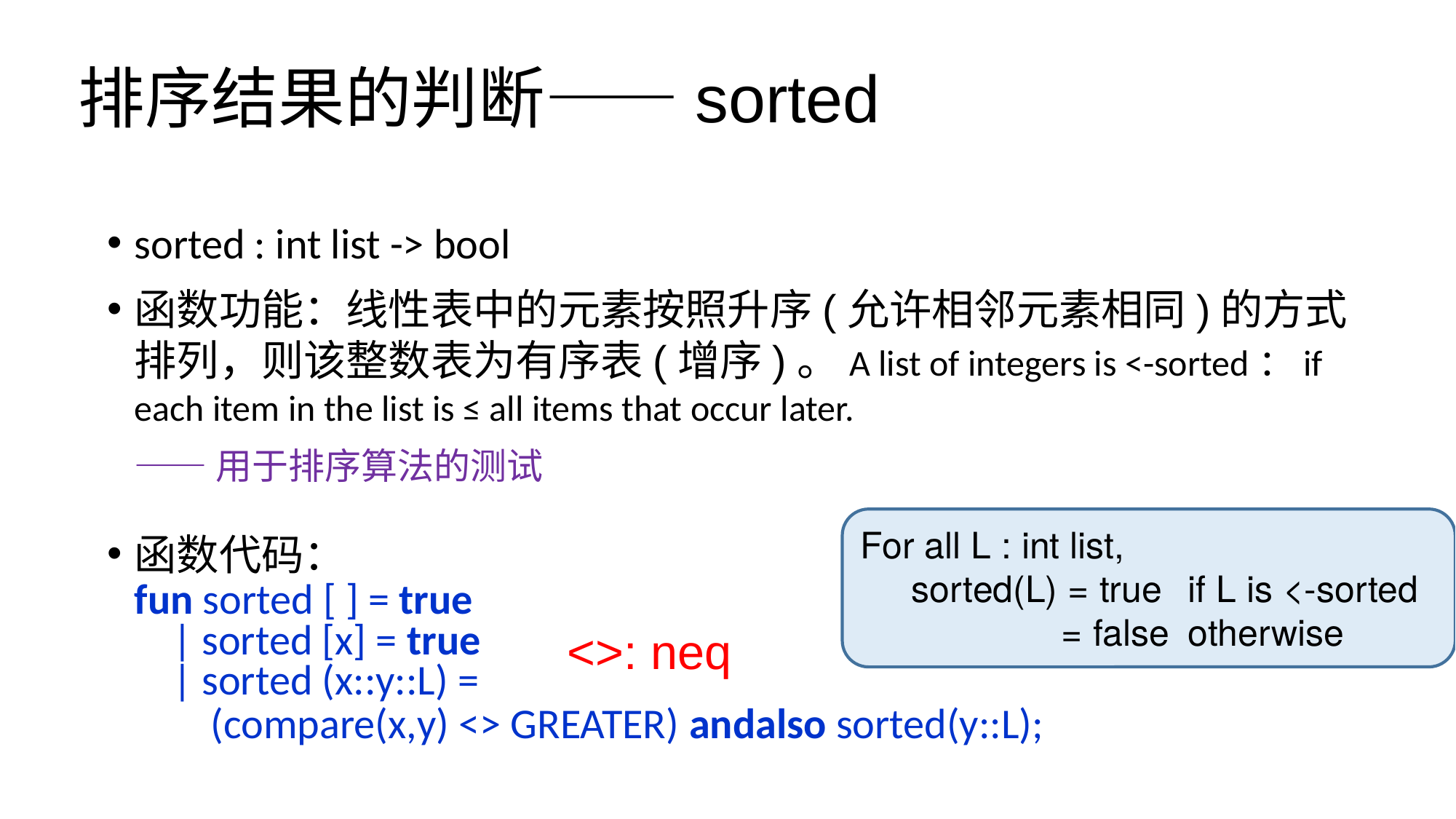

# 排序结果的判断——sorted
sorted : int list -> bool
函数功能：线性表中的元素按照升序(允许相邻元素相同)的方式排列，则该整数表为有序表(增序)。A list of integers is <-sorted：if each item in the list is ≤ all items that occur later.
	——用于排序算法的测试
函数代码：
	fun sorted [ ] = true
	    | sorted [x] = true
	    | sorted (x::y::L) =
	       (compare(x,y) <> GREATER) andalso sorted(y::L);
For all L : int list,
     sorted(L) = true 	if L is <-sorted
      	         = false 	otherwise
<>: neq